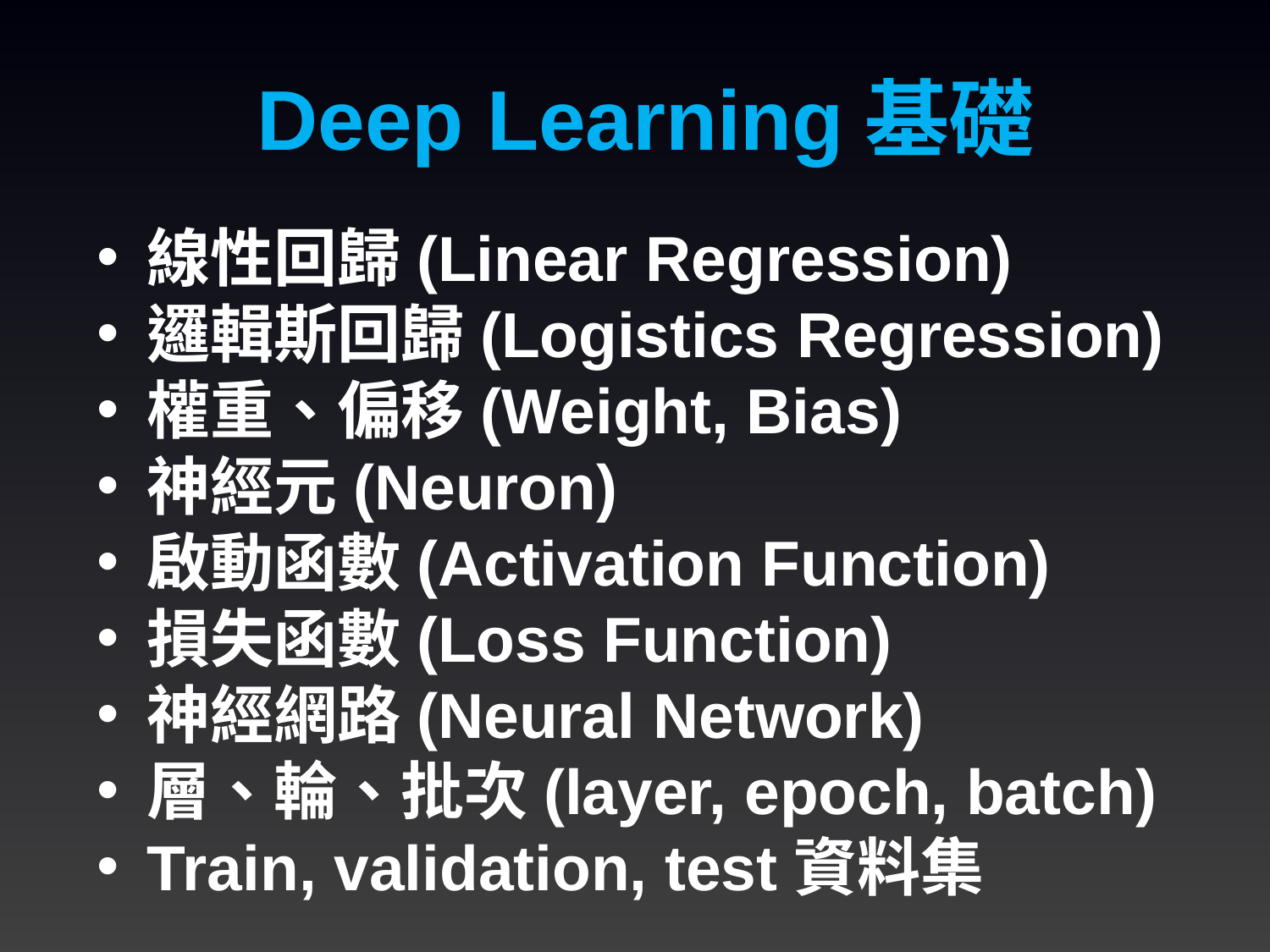

Deep Learning基礎
線性回歸(Linear Regression)
邏輯斯回歸(Logistics Regression)
權重、偏移(Weight, Bias)
神經元(Neuron)
啟動函數(Activation Function)
損失函數(Loss Function)
神經網路(Neural Network)
層、輪、批次(layer, epoch, batch)
Train, validation, test資料集